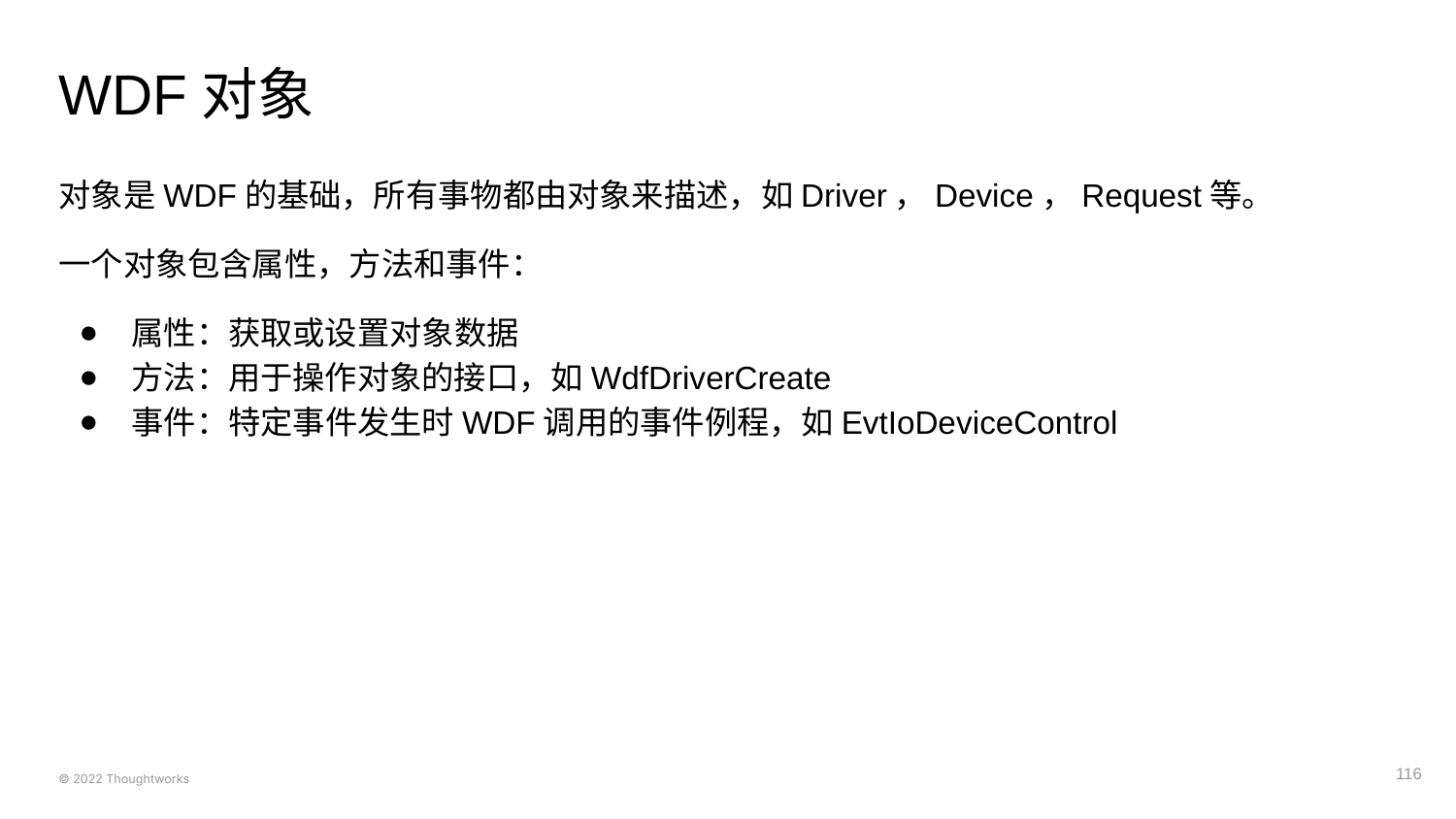

# WDF对象
对象是WDF的基础，所有事物都由对象来描述，如Driver，Device，Request等。
一个对象包含属性，方法和事件：
属性：获取或设置对象数据
方法：用于操作对象的接口，如WdfDriverCreate
事件：特定事件发生时WDF调用的事件例程，如EvtIoDeviceControl
116